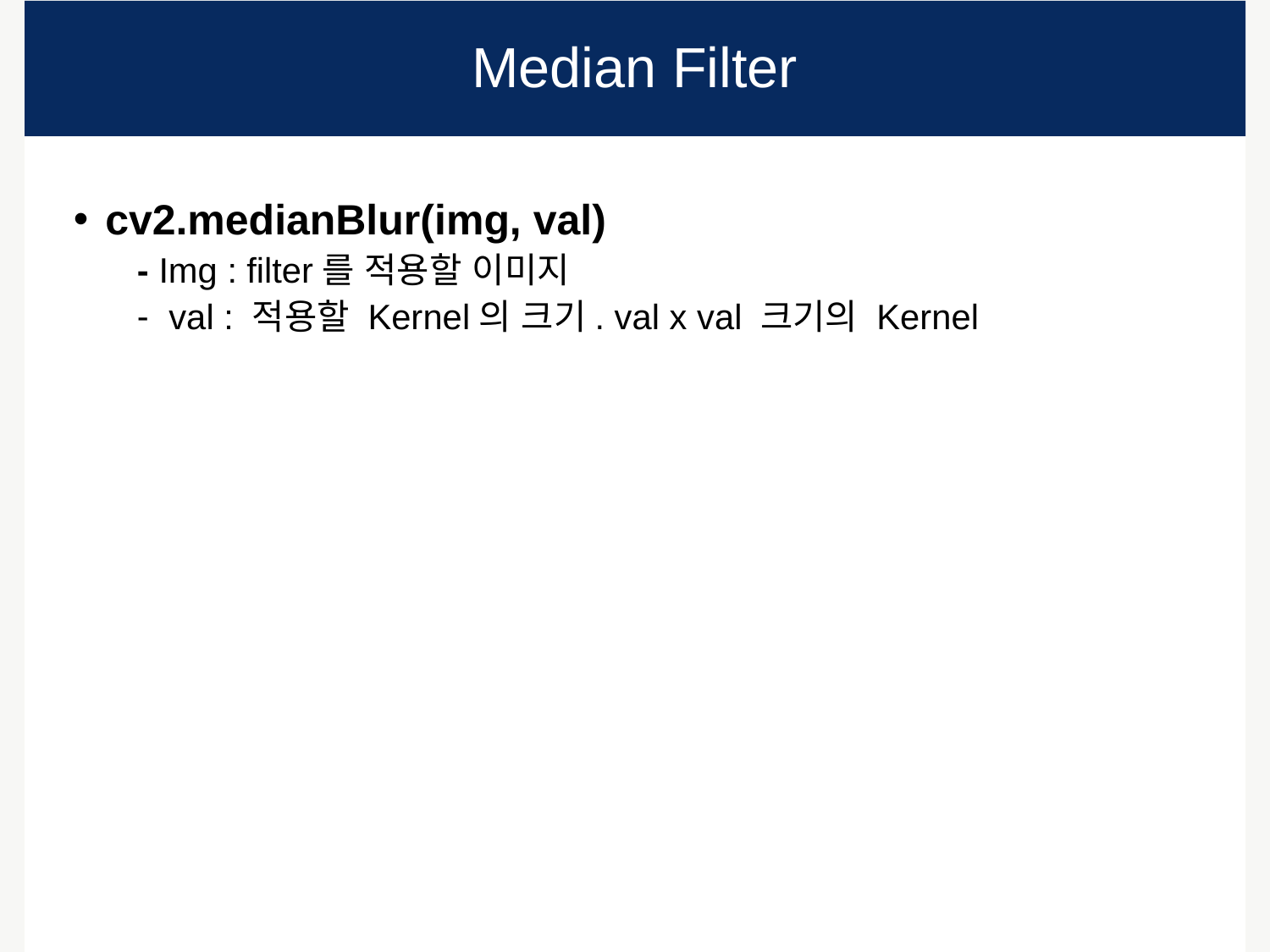

# Median Filter
cv2.medianBlur(img, val)
- Img : filter를 적용할 이미지
val : 적용할 Kernel의 크기. val x val 크기의 Kernel